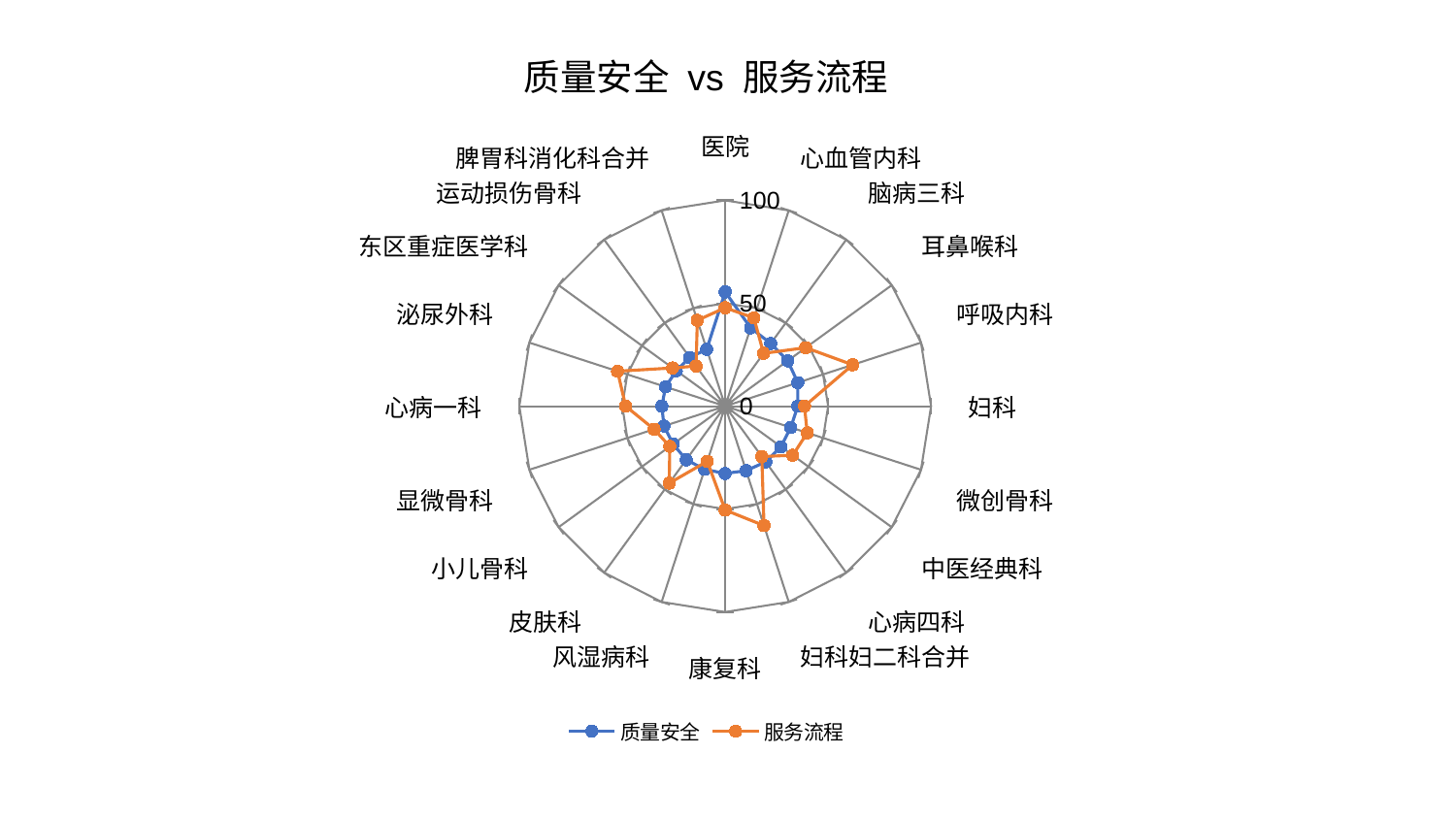

### Chart: 质量安全 vs 服务流程

| Category | 质量安全 | 服务流程 |
|---|---|---|
| 医院 | 55.53573143003357 | 47.85309301291722 |
| 心血管内科 | 40.010348882490824 | 45.12312240047924 |
| 脑病三科 | 37.67278953642697 | 31.756391227794506 |
| 耳鼻喉科 | 37.54425420958655 | 48.38047157613107 |
| 呼吸内科 | 37.10581469532677 | 65.10446956818146 |
| 妇科 | 35.29941768756632 | 38.51721493932138 |
| 微创骨科 | 33.51220068248155 | 41.90539612993173 |
| 中医经典科 | 33.48598555279222 | 40.58167759138693 |
| 心病四科 | 33.47168228877102 | 30.273400285934176 |
| 妇科妇二科合并 | 32.93444785575386 | 61.00389768528724 |
| 康复科 | 32.69029301288871 | 50.456790969489695 |
| 风湿病科 | 32.30940075233775 | 28.169382405408996 |
| 皮肤科 | 32.19849866023047 | 46.21679370528805 |
| 小儿骨科 | 31.30901183134036 | 33.27750375956402 |
| 显微骨科 | 31.266453322815018 | 36.31366464875168 |
| 心病一科 | 30.76481410432205 | 48.3440775661239 |
| 泌尿外科 | 30.452797761024005 | 54.98115072430567 |
| 东区重症医学科 | 29.352649953162334 | 31.619987597225553 |
| 运动损伤骨科 | 29.30813133238761 | 24.101679480217484 |
| 脾胃科消化科合并 | 29.021374797837545 | 43.86608034082789 |
9